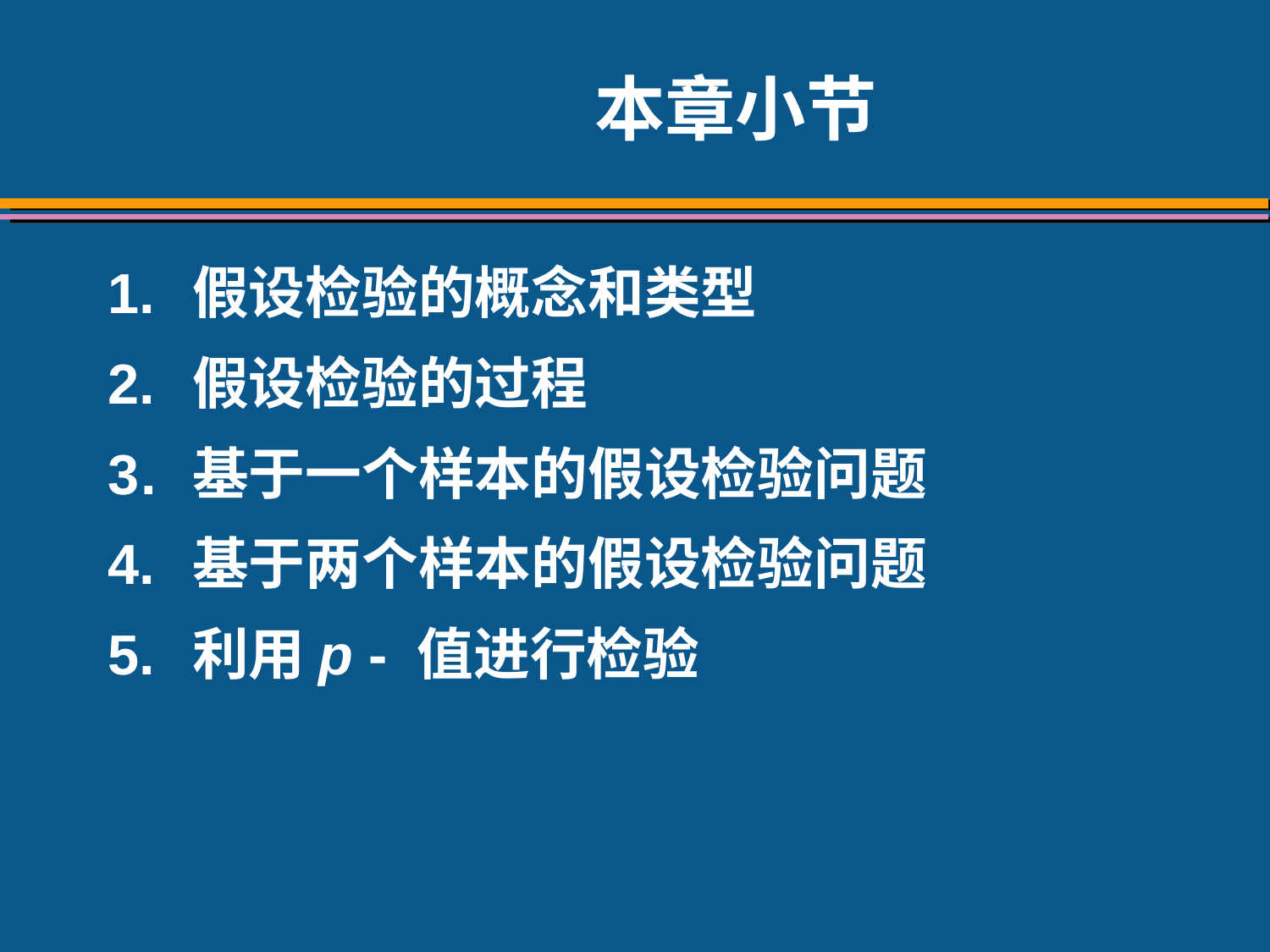

# 本章小节
1.	假设检验的概念和类型
2.	假设检验的过程
基于一个样本的假设检验问题
4.	基于两个样本的假设检验问题
5.	利用p - 值进行检验